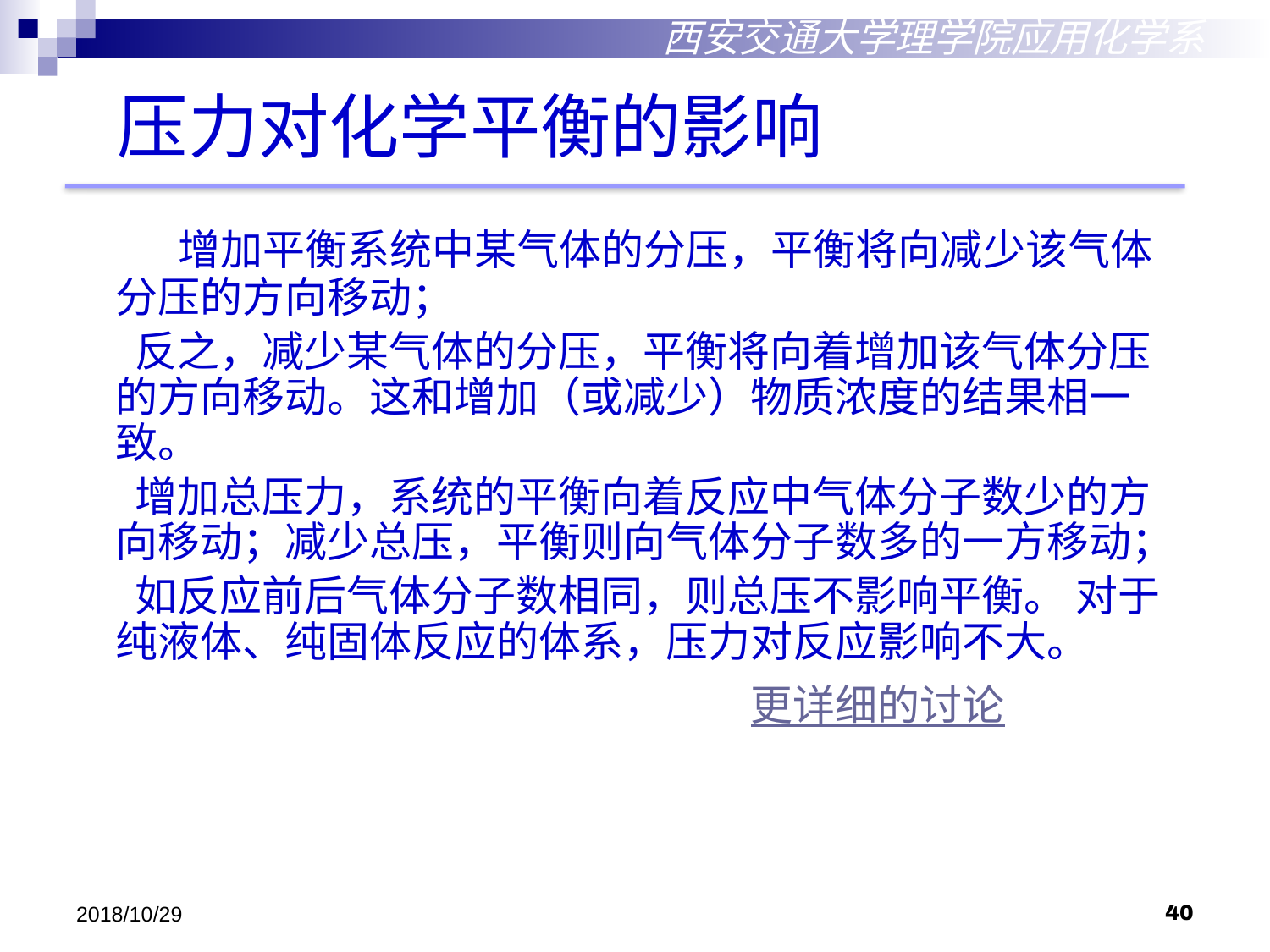

西安交通大学理学院应用化学系
压力对化学平衡的影响

         增加平衡系统中某气体的分压，平衡将向减少该气体分压的方向移动；
      反之，减少某气体的分压，平衡将向着增加该气体分压的方向移动。这和增加（或减少）物质浓度的结果相一致。
      增加总压力，系统的平衡向着反应中气体分子数少的方向移动；减少总压，平衡则向气体分子数多的一方移动；
      如反应前后气体分子数相同，则总压不影响平衡。 对于纯液体、纯固体反应的体系，压力对反应影响不大。
                                                             更详细的讨论
2018/10/29
40